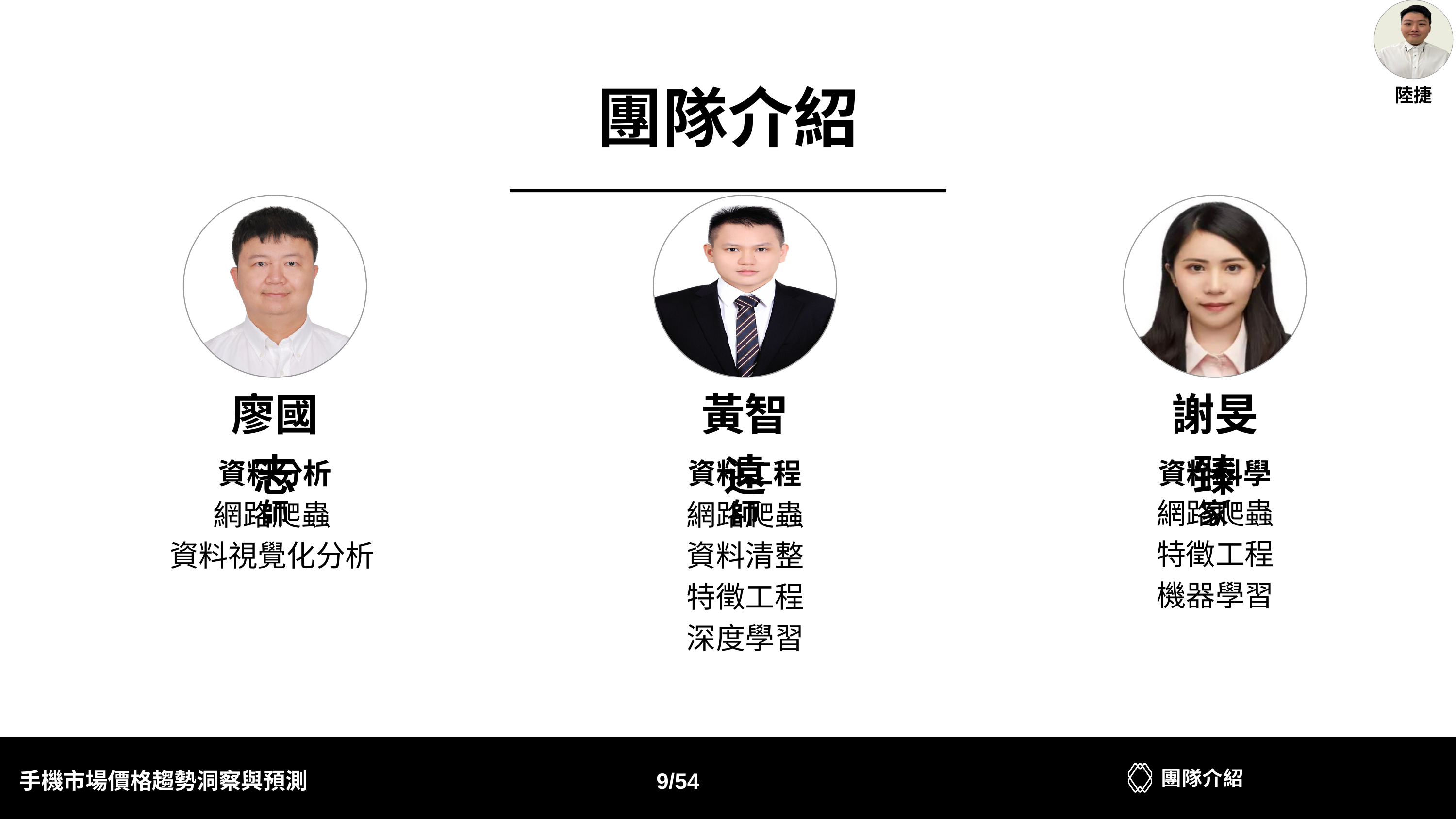

陸捷
團隊介紹

廖國志

黃智遠

謝旻臻
資料分析師
資料工程師
資料科學家
網路爬蟲
特徵工程
機器學習
網路爬蟲
資料視覺化分析
網路爬蟲
資料清整
特徵工程
深度學習

團隊介紹